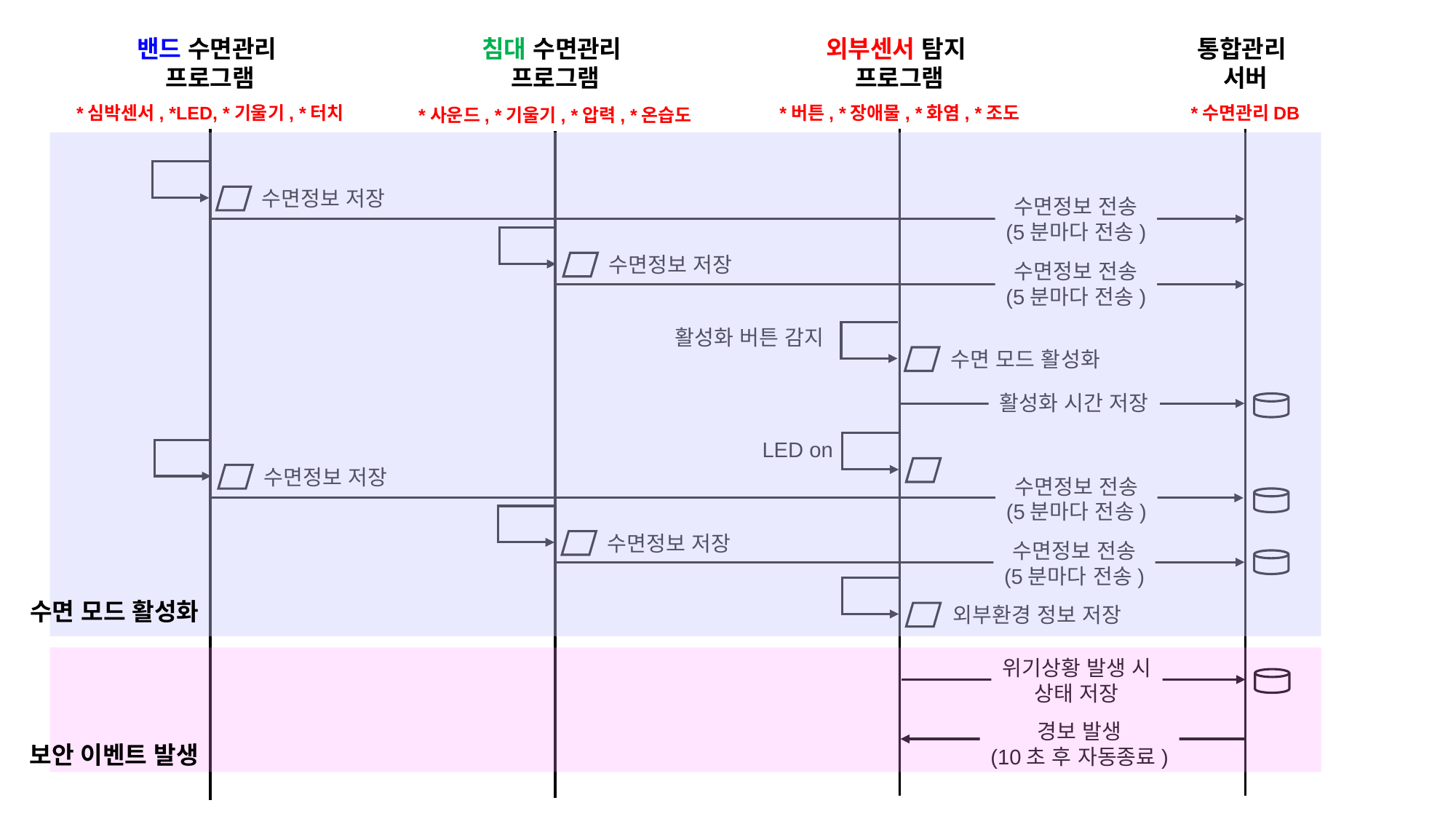

밴드 수면관리
프로그램
*심박센서, *LED, *기울기, *터치
침대 수면관리
프로그램
*사운드, *기울기, *압력, *온습도
외부센서 탐지
프로그램
*버튼, *장애물, *화염, *조도
통합관리
서버
*수면관리DB

수면정보 저장

수면정보 전송
(5분마다 전송)

수면정보 저장

수면정보 전송
(5분마다 전송)
활성화 버튼 감지

수면 모드 활성화

활성화 시간 저장

LED on

수면정보 저장

수면정보 전송
(5분마다 전송)

수면정보 저장

수면정보 전송
(5분마다 전송)
수면정보 전송

외부환경 정보 저장

수면 모드 활성화

위기상황 발생 시
상태 저장

경보 발생
(10초 후 자동종료)
보안 이벤트 발생